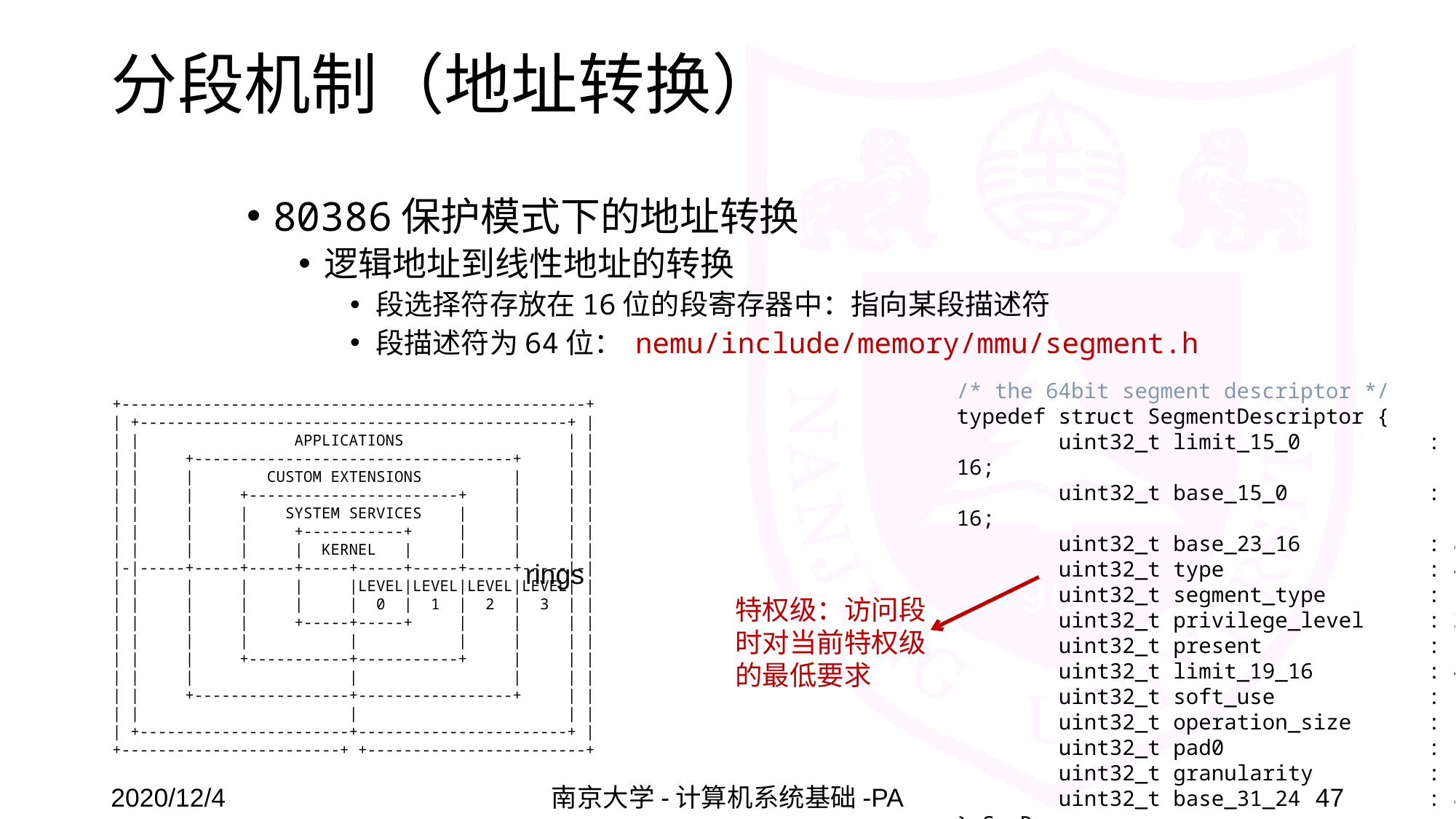

# 分段机制（地址转换）
80386保护模式下的地址转换
逻辑地址到线性地址的转换
段选择符存放在16位的段寄存器中：指向某段描述符
段描述符为64位： nemu/include/memory/mmu/segment.h
/* the 64bit segment descriptor */
typedef struct SegmentDescriptor {
        uint32_t limit_15_0          : 16;
        uint32_t base_15_0           : 16;
        uint32_t base_23_16          : 8;
        uint32_t type                : 4;
        uint32_t segment_type        : 1;
        uint32_t privilege_level     : 2;
        uint32_t present             : 1;
        uint32_t limit_19_16         : 4;
        uint32_t soft_use            : 1;
        uint32_t operation_size      : 1;
        uint32_t pad0                : 1;
        uint32_t granularity         : 1;
        uint32_t base_31_24          : 8;
} SegDesc;
              +---------------------------------------------------+
              | +-----------------------------------------------+ |
              | |                 APPLICATIONS                  | |
              | |     +-----------------------------------+     | |
              | |     |        CUSTOM EXTENSIONS          |     | |
              | |     |     +-----------------------+     |     | |
              | |     |     |    SYSTEM SERVICES    |     |     | |
              | |     |     |     +-----------+     |     |     | |
              | |     |     |     |  KERNEL   |     |     |     | |
              |-|-----+-----+-----+-----+-----+-----+-----+-----|-|
              | |     |     |     |     |LEVEL|LEVEL|LEVEL|LEVEL| |
              | |     |     |     |     |  0  |  1  |  2  |  3  | |
              | |     |     |     +-----+-----+     |     |     | |
              | |     |     |           |           |     |     | |
              | |     |     +-----------+-----------+     |     | |
              | |     |                 |                 |     | |
              | |     +-----------------+-----------------+     | |
              | |                       |                       | |
              | +-----------------------+-----------------------+ |
              +------------------------+ +------------------------+
rings
特权级：访问段时对当前特权级的最低要求
2020/12/4
南京大学-计算机系统基础-PA
47